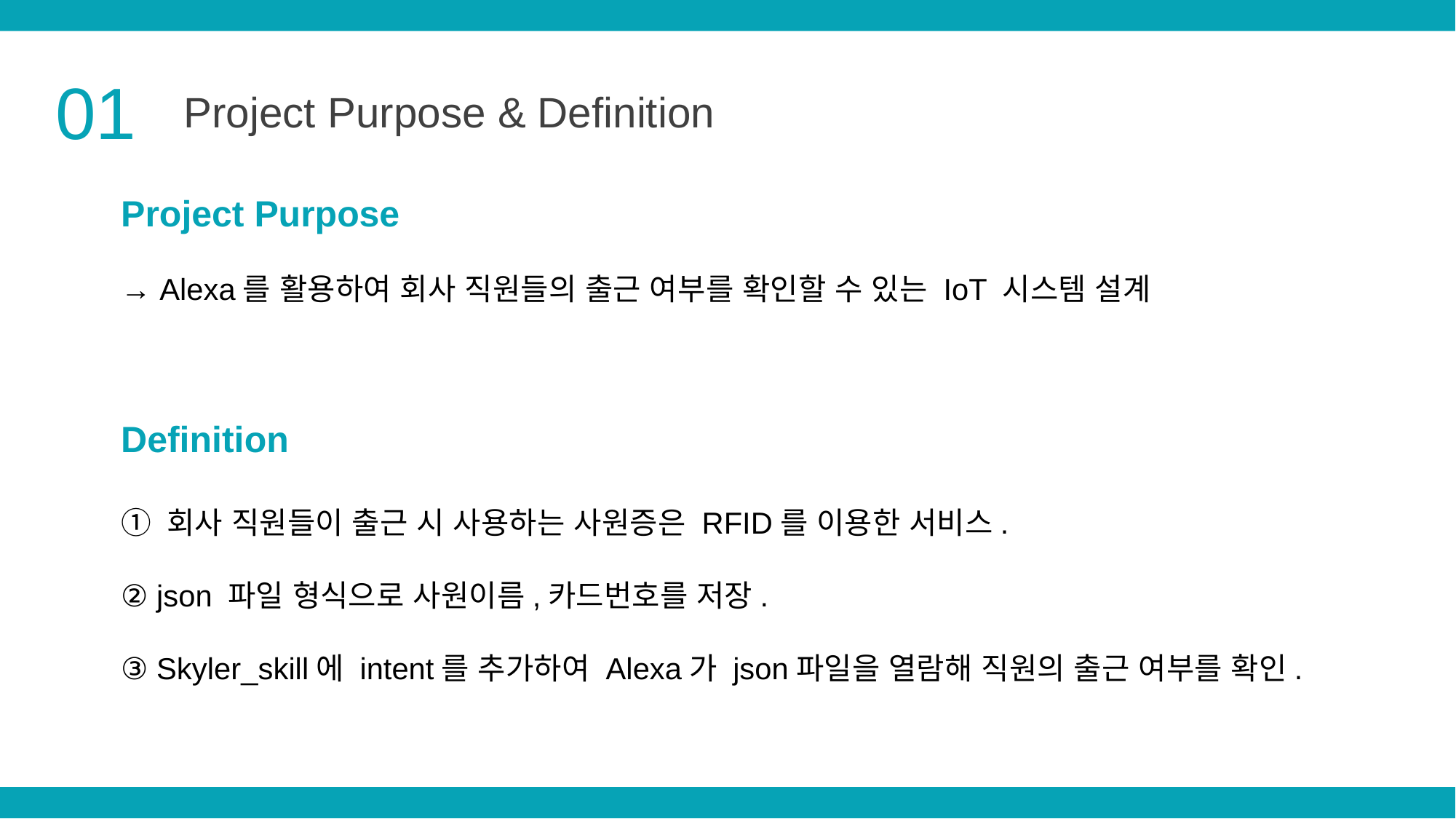

01
Project Purpose & Definition
Project Purpose

→ Alexa를 활용하여 회사 직원들의 출근 여부를 확인할 수 있는 IoT 시스템 설계

Definition

① 회사 직원들이 출근 시 사용하는 사원증은 RFID를 이용한 서비스.

② json 파일 형식으로 사원이름,카드번호를 저장.

③ Skyler_skill에 intent를 추가하여 Alexa가 json파일을 열람해 직원의 출근 여부를 확인.